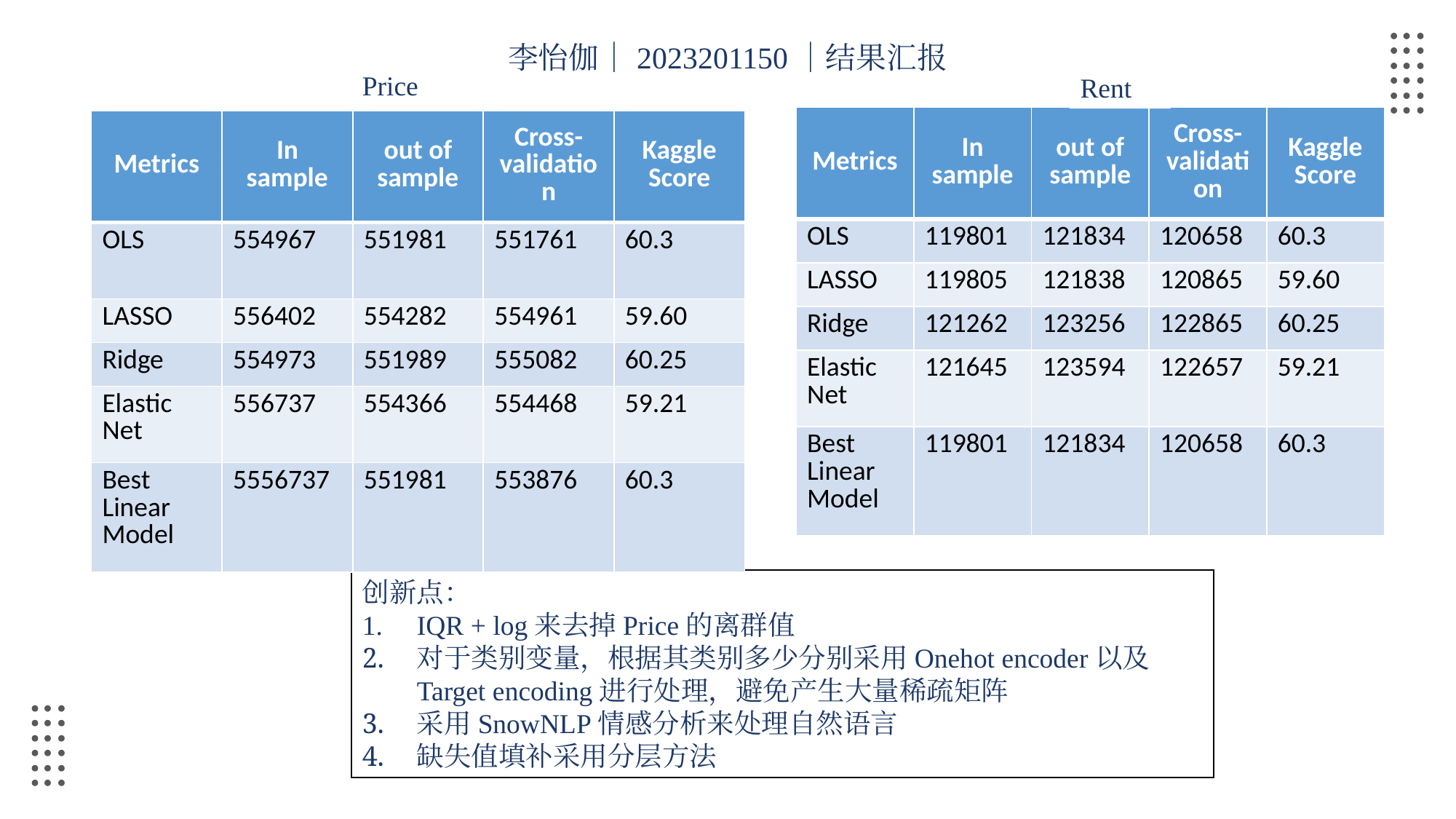

李怡伽｜2023201150｜结果汇报
Price
Rent
| Metrics | In sample | out of sample | Cross-validation | Kaggle Score |
| --- | --- | --- | --- | --- |
| OLS | 119801 | 121834 | 120658 | 60.3 |
| LASSO | 119805 | 121838 | 120865 | 59.60 |
| Ridge | 121262 | 123256 | 122865 | 60.25 |
| Elastic Net | 121645 | 123594 | 122657 | 59.21 |
| Best Linear Model | 119801 | 121834 | 120658 | 60.3 |
| Metrics | In sample | out of sample | Cross-validation | Kaggle Score |
| --- | --- | --- | --- | --- |
| OLS | 554967 | 551981 | 551761 | 60.3 |
| LASSO | 556402 | 554282 | 554961 | 59.60 |
| Ridge | 554973 | 551989 | 555082 | 60.25 |
| Elastic Net | 556737 | 554366 | 554468 | 59.21 |
| Best Linear Model | 5556737 | 551981 | 553876 | 60.3 |
创新点：
IQR + log来去掉Price的离群值
对于类别变量，根据其类别多少分别采用Onehot encoder以及Target encoding进行处理，避免产生大量稀疏矩阵
采用SnowNLP情感分析来处理自然语言
缺失值填补采用分层方法